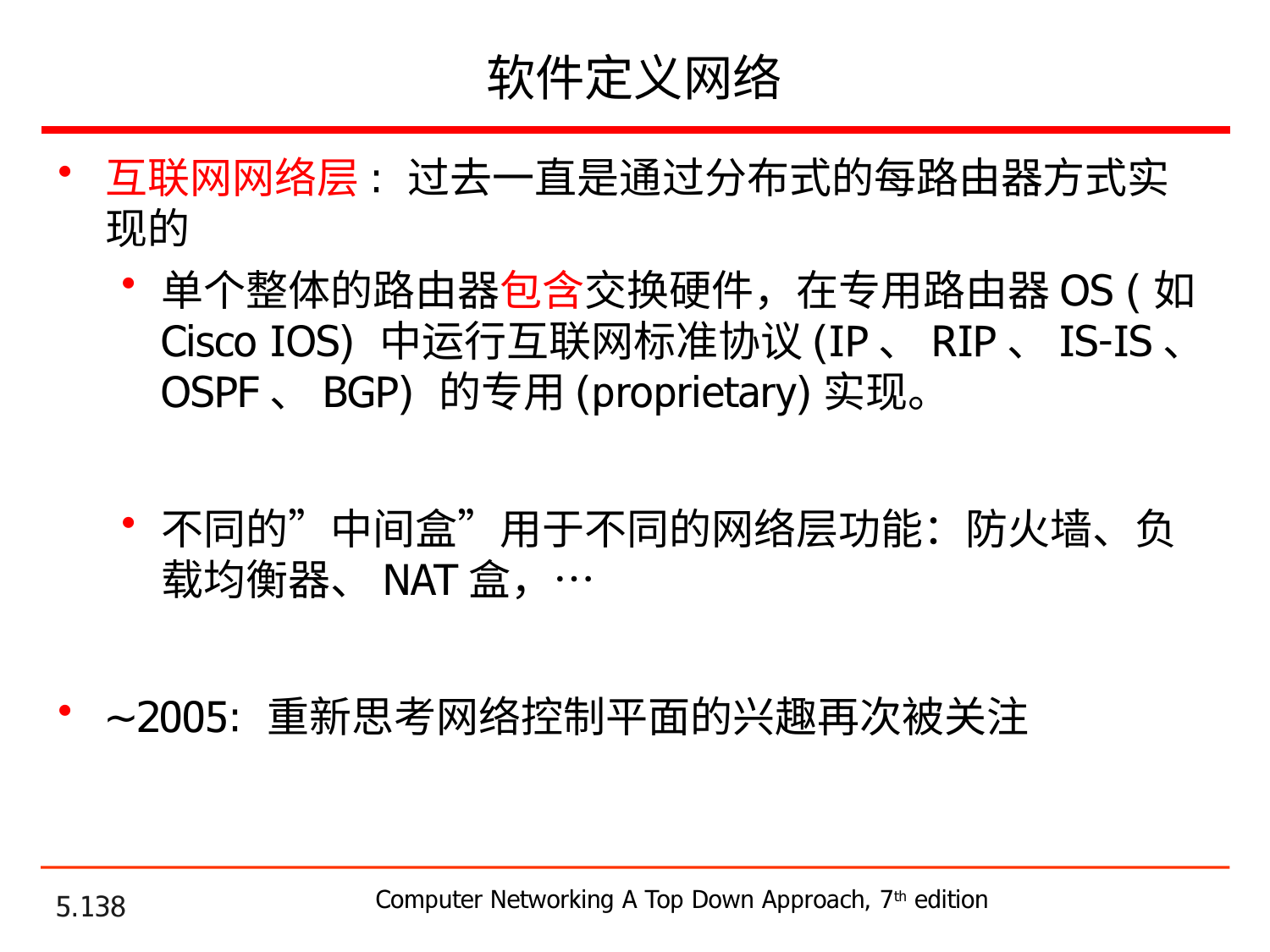

# 软件定义网络
互联网网络层: 过去一直是通过分布式的每路由器方式实现的
单个整体的路由器包含交换硬件，在专用路由器OS (如Cisco IOS) 中运行互联网标准协议(IP、RIP、IS-IS、OSPF、BGP) 的专用(proprietary)实现。

不同的”中间盒”用于不同的网络层功能：防火墙、负载均衡器、NAT盒，…

~2005: 重新思考网络控制平面的兴趣再次被关注